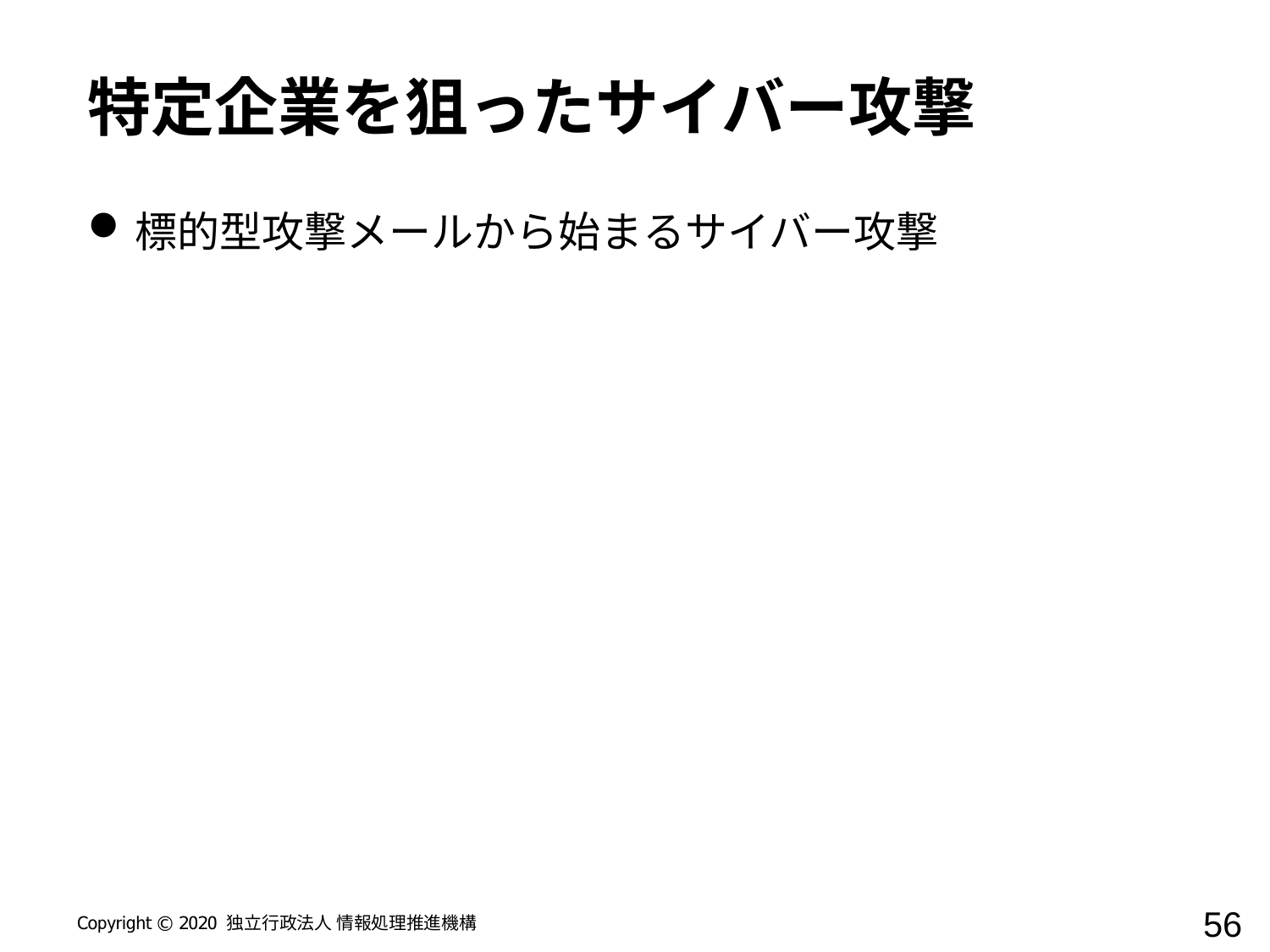

# 特定企業を狙ったサイバー攻撃
標的型攻撃メールから始まるサイバー攻撃